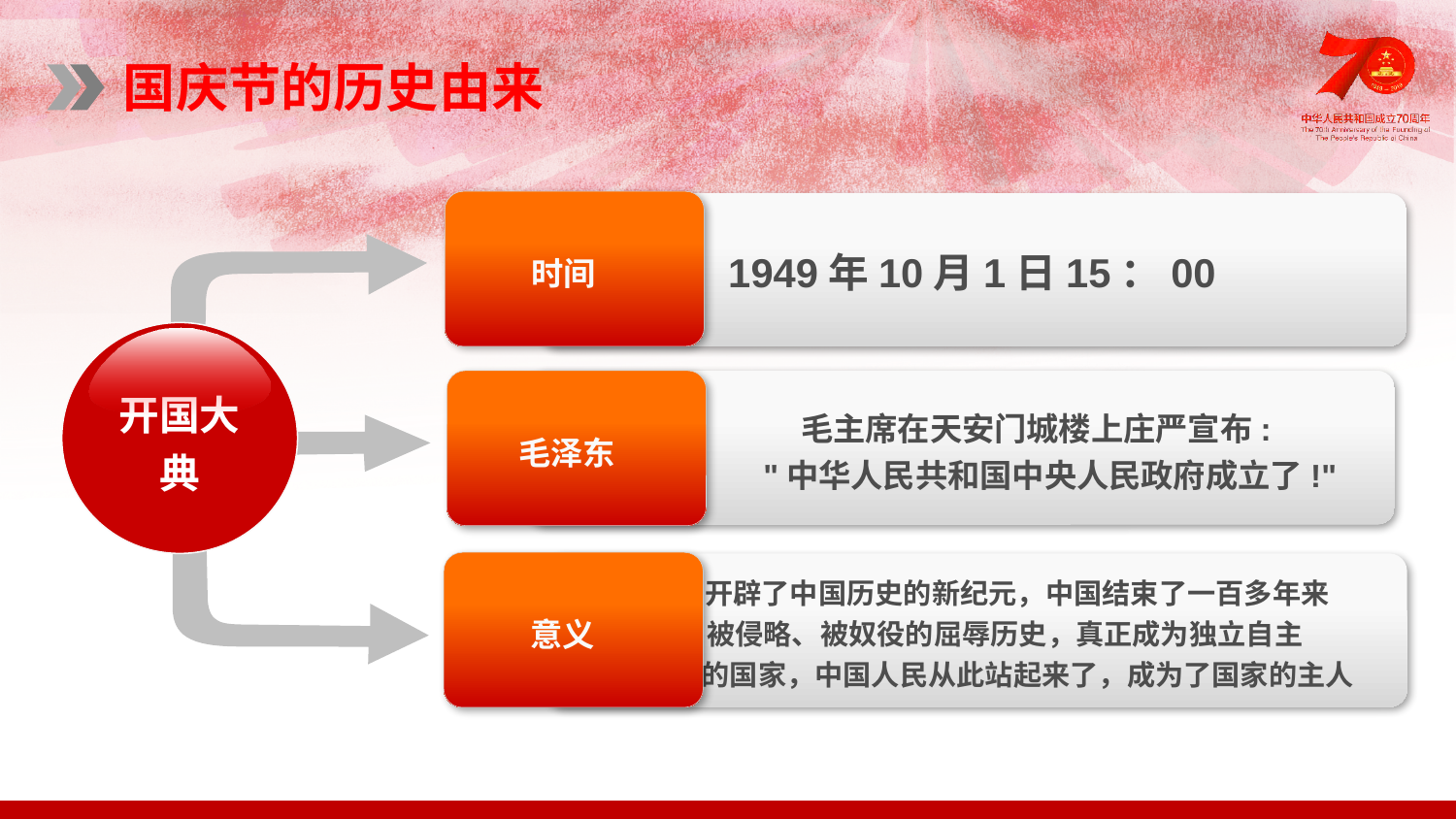

国庆节的历史由来

        时间

1949年10月1日15：00

开国大典

                        毛主席在天安门城楼上庄严宣布:
                    "中华人民共和国中央人民政府成立了!"
      毛泽东

        意义
              开辟了中国历史的新纪元，中国结束了一百多年来
        被侵略、被奴役的屈辱历史，真正成为独立自主
               的国家，中国人民从此站起来了，成为了国家的主人